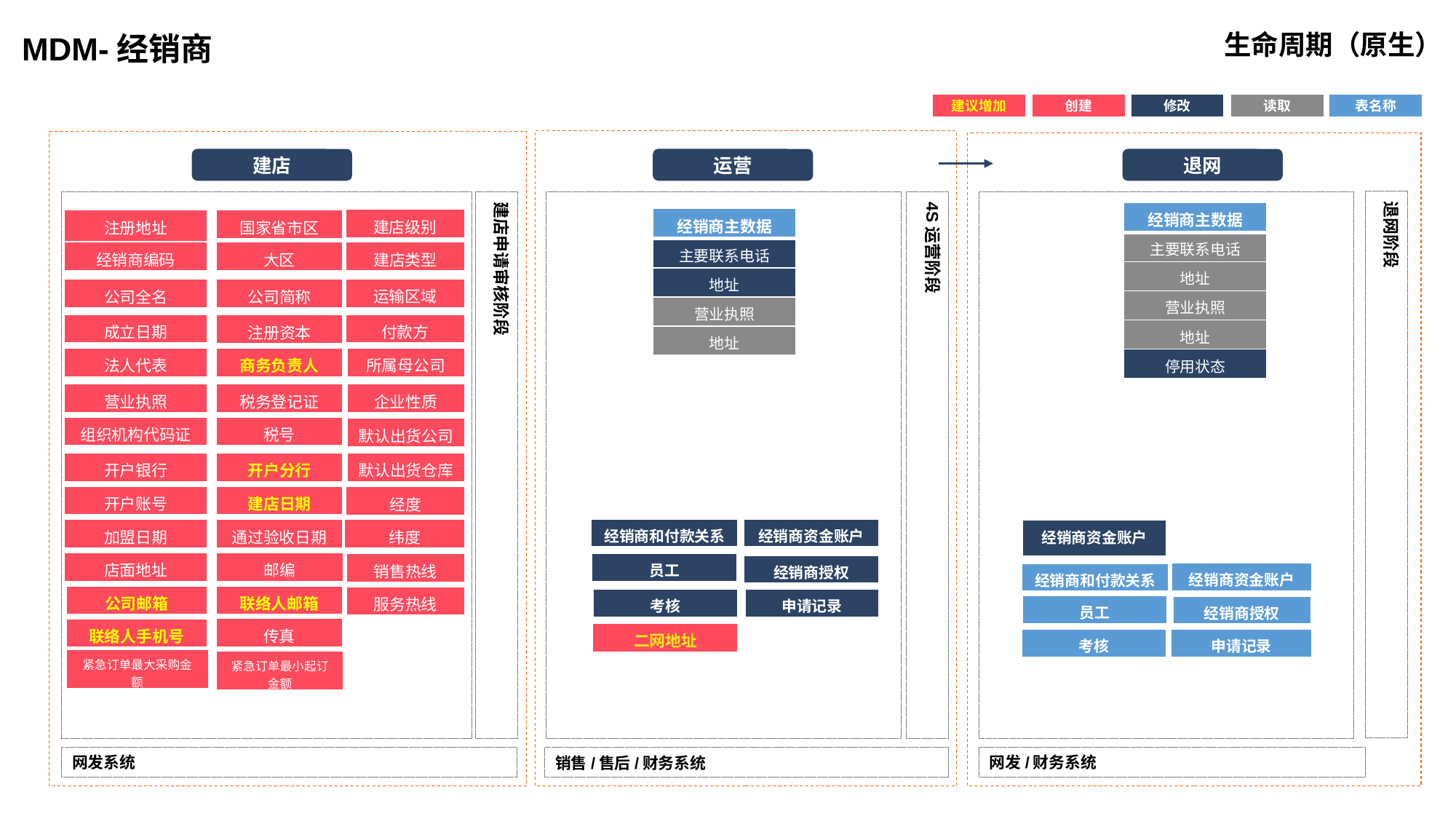

生命周期（原生）
MDM-经销商
建议增加
创建
修改
读取
表名称

建店
运营
退网
退网阶段

建店申请审核阶段
4S运营阶段

| 经销商主数据 |
| --- |
| 主要联系电话 |
| 地址 |
| 营业执照 |
| 地址 |
| 停用状态 |
| 经销商主数据 |
| --- |
| 主要联系电话 |
| 地址 |
| 营业执照 |
| 地址 |
| 建店级别 |
| --- |
| 注册地址 |
| --- |
| 国家省市区 |
| --- |
| 经销商编码 |
| --- |
| 大区 |
| --- |
| 建店类型 |
| --- |
| 运输区域 |
| --- |
| 公司全名 |
| --- |
| 公司简称 |
| --- |
| 成立日期 |
| --- |
| 付款方 |
| --- |
| 注册资本 |
| --- |
| 法人代表 |
| --- |
| 商务负责人 |
| --- |
| 所属母公司 |
| --- |
| 营业执照 |
| --- |
| 税务登记证 |
| --- |
| 企业性质 |
| --- |
| 组织机构代码证 |
| --- |
| 税号 |
| --- |
| 默认出货公司 |
| --- |
| 开户银行 |
| --- |
| 开户分行 |
| --- |
| 默认出货仓库 |
| --- |
| 开户账号 |
| --- |
| 建店日期 |
| --- |
| 经度 |
| --- |
| 经销商资金账户 |
| --- |
| 经销商和付款关系 |
| --- |
| 加盟日期 |
| --- |
| 通过验收日期 |
| --- |
| 纬度 |
| --- |
| 经销商资金账户 |
| --- |
| 店面地址 |
| --- |
| 邮编 |
| --- |
| 销售热线 |
| --- |
| 员工 |
| --- |
| 经销商授权 |
| --- |
| 经销商资金账户 |
| --- |
| 经销商和付款关系 |
| --- |
| 公司邮箱 |
| --- |
| 联络人邮箱 |
| --- |
| 服务热线 |
| --- |
| 考核 |
| --- |
| 申请记录 |
| --- |
| 员工 |
| --- |
| 经销商授权 |
| --- |
| 传真 |
| --- |
| 联络人手机号 |
| --- |
| 二网地址 |
| --- |
| 考核 |
| --- |
| 申请记录 |
| --- |
| 紧急订单最大采购金额 |
| --- |
| 紧急订单最小起订金额 |
| --- |
网发系统
网发/财务系统
销售/售后/财务系统